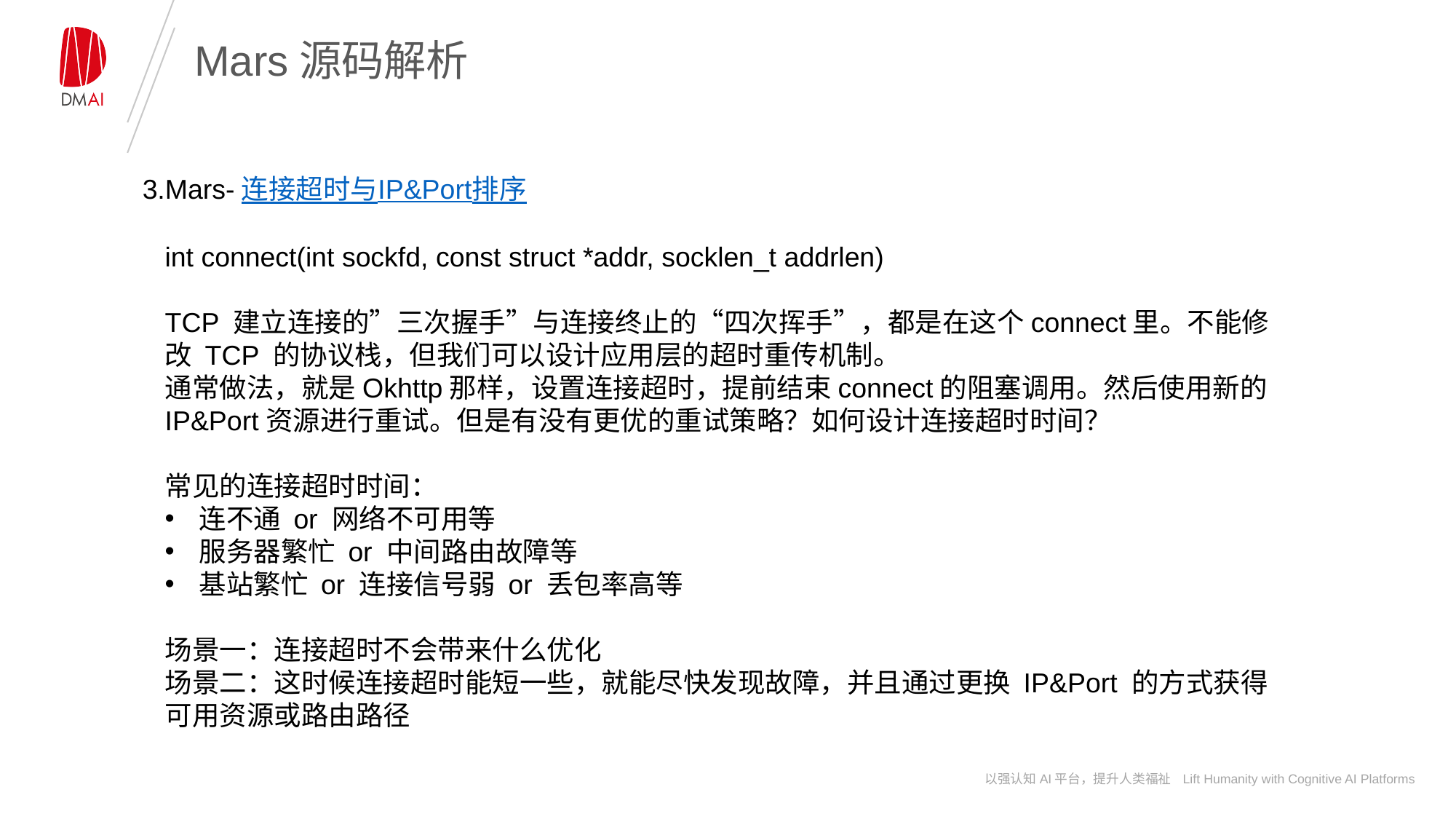

# Mars源码解析
3.Mars-连接超时与IP&Port排序
int connect(int sockfd, const struct *addr, socklen_t addrlen)

TCP 建立连接的”三次握手”与连接终止的“四次挥手”，都是在这个connect里。不能修改 TCP 的协议栈，但我们可以设计应用层的超时重传机制。
通常做法，就是Okhttp那样，设置连接超时，提前结束connect的阻塞调用。然后使用新的IP&Port资源进行重试。但是有没有更优的重试策略？如何设计连接超时时间？

常见的连接超时时间：
连不通 or 网络不可用等
服务器繁忙 or 中间路由故障等
基站繁忙 or 连接信号弱 or 丢包率高等

场景一：连接超时不会带来什么优化
场景二：这时候连接超时能短一些，就能尽快发现故障，并且通过更换 IP&Port 的方式获得可用资源或路由路径